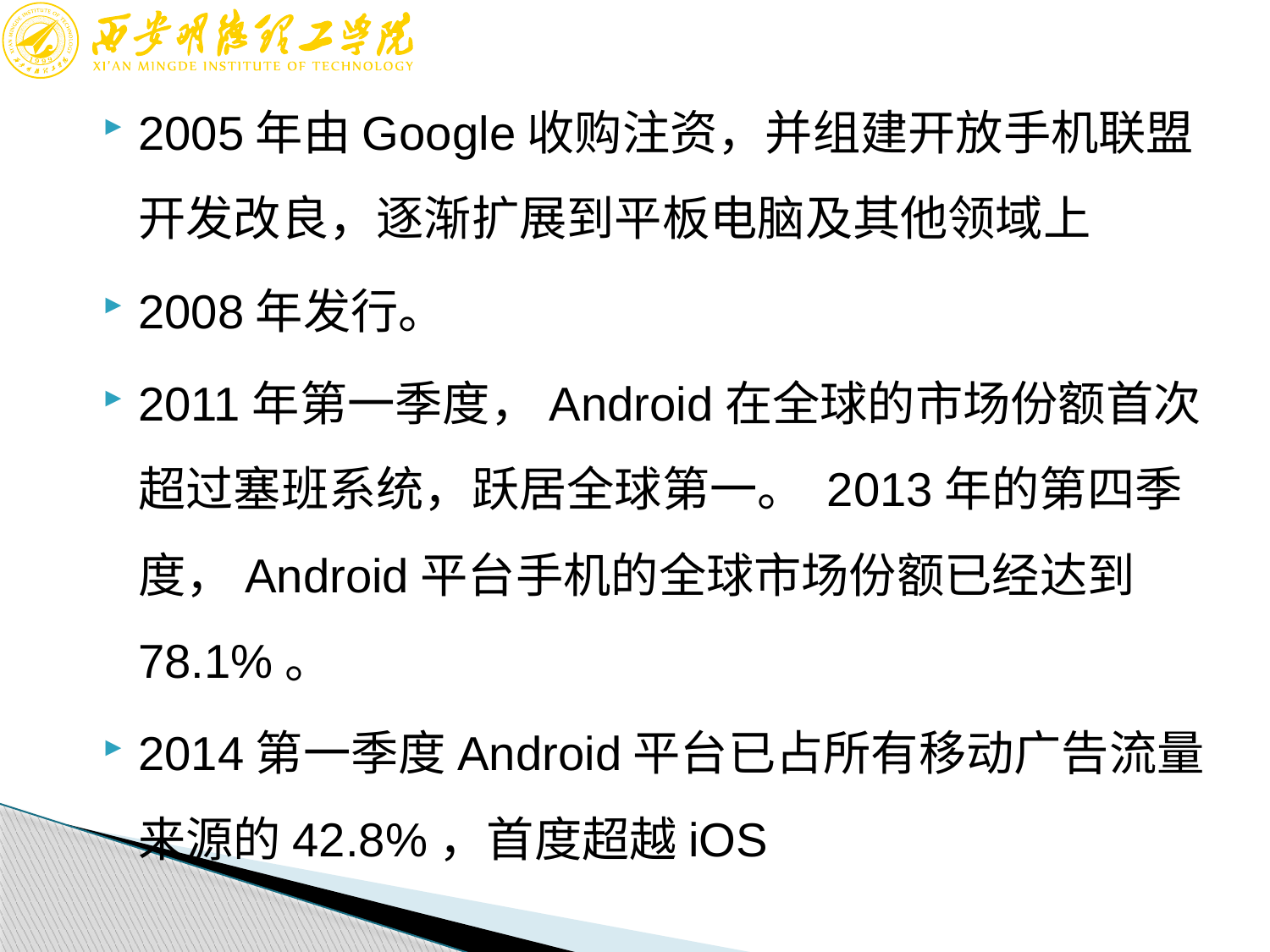

2005年由Google收购注资，并组建开放手机联盟开发改良，逐渐扩展到平板电脑及其他领域上
2008年发行。
2011年第一季度，Android在全球的市场份额首次超过塞班系统，跃居全球第一。 2013年的第四季度，Android平台手机的全球市场份额已经达到78.1%。
2014第一季度Android平台已占所有移动广告流量来源的42.8%，首度超越iOS